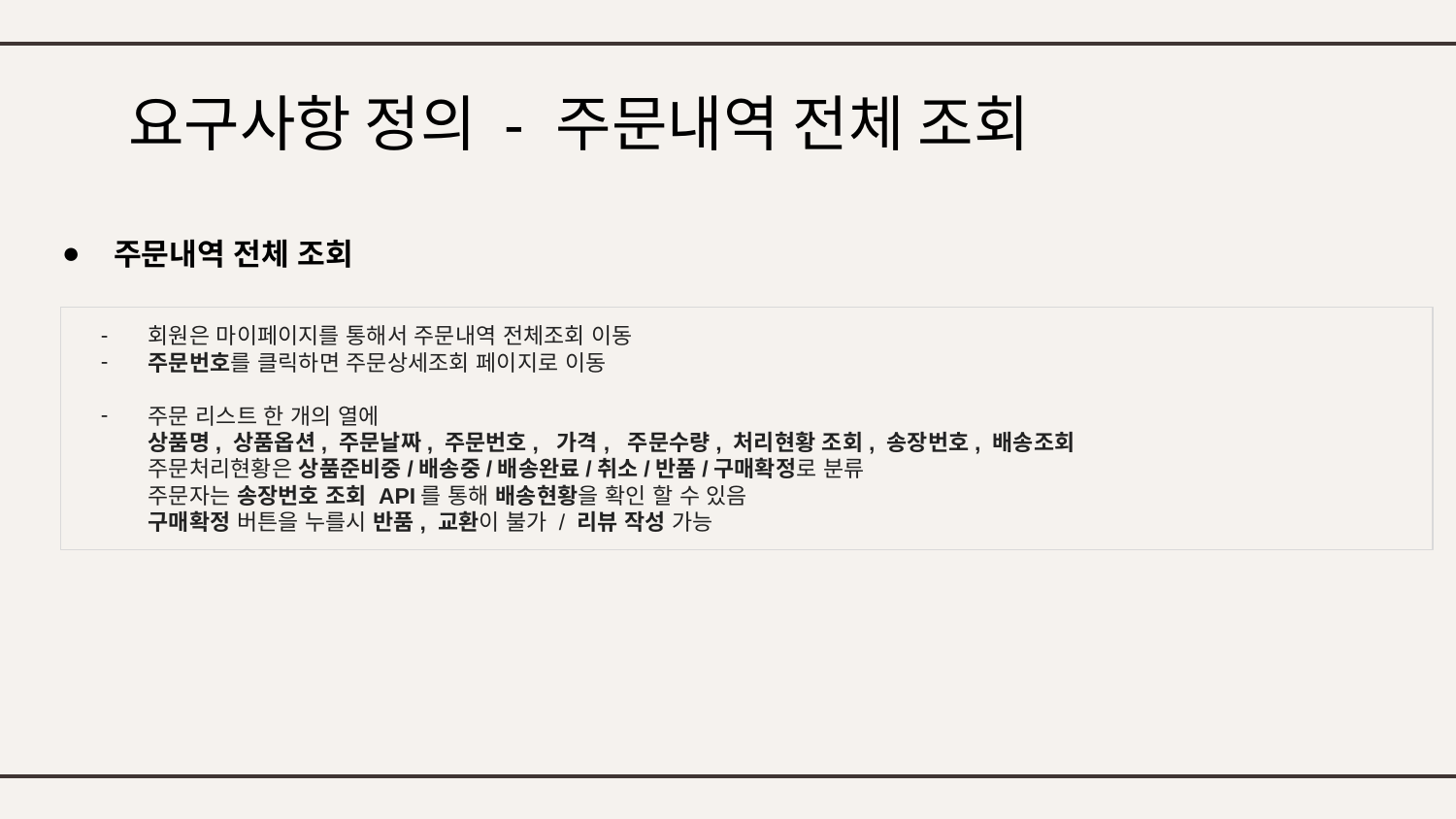

# 요구사항 정의 - 주문내역 전체 조회
주문내역 전체 조회
회원은 마이페이지를 통해서 주문내역 전체조회 이동
주문번호를 클릭하면 주문상세조회 페이지로 이동

주문 리스트 한 개의 열에
상품명, 상품옵션, 주문날짜, 주문번호,  가격,  주문수량, 처리현황 조회, 송장번호, 배송조회
주문처리현황은 상품준비중/배송중/배송완료/취소/반품/구매확정로 분류
주문자는 송장번호 조회 API를 통해 배송현황을 확인 할 수 있음
구매확정 버튼을 누를시 반품, 교환이 불가 / 리뷰 작성 가능